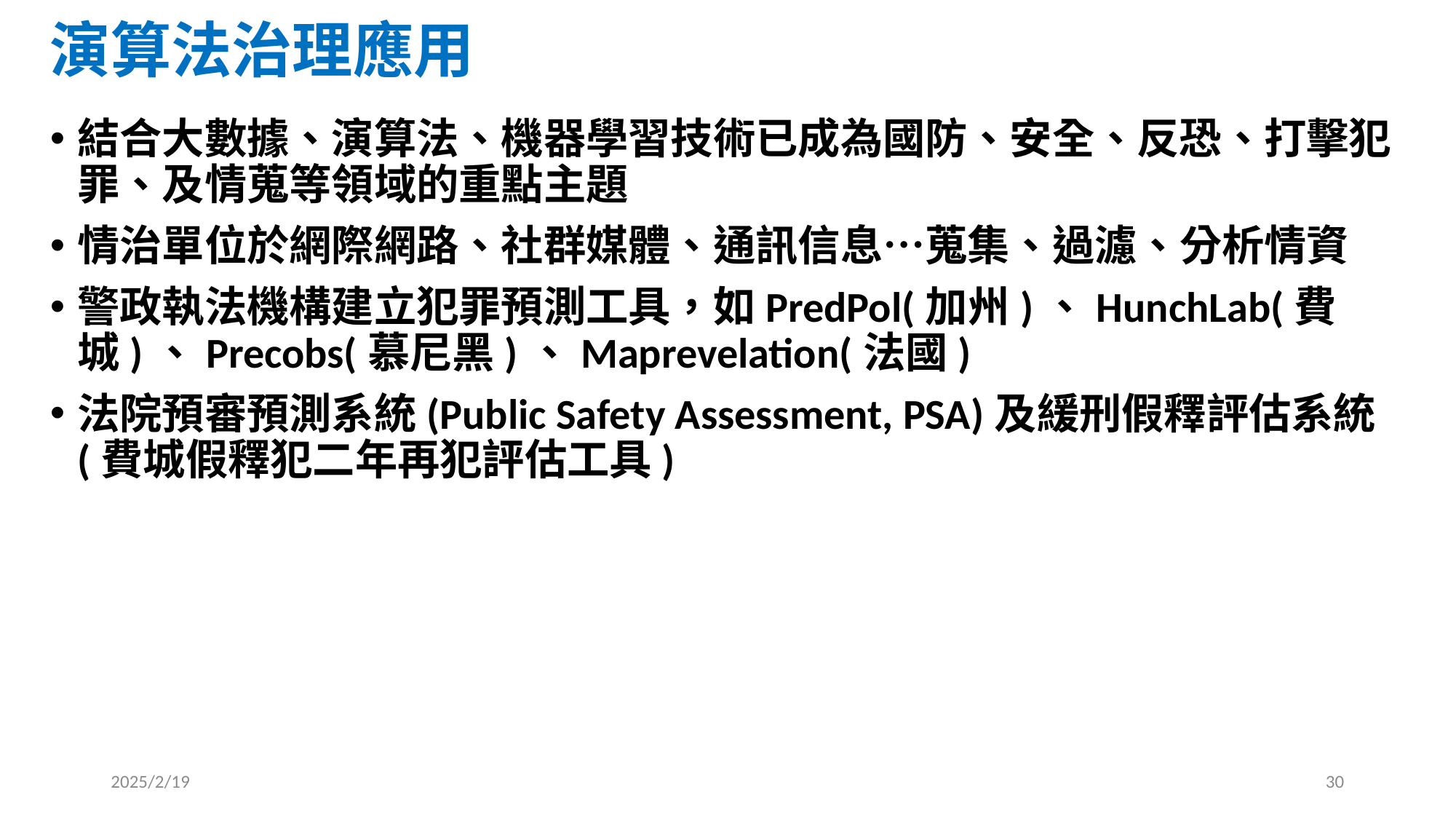

# 演算法治理應用
結合大數據、演算法、機器學習技術已成為國防、安全、反恐、打擊犯罪、及情蒐等領域的重點主題
情治單位於網際網路、社群媒體、通訊信息…蒐集、過濾、分析情資
警政執法機構建立犯罪預測工具，如PredPol(加州)、HunchLab(費城)、Precobs(慕尼黑)、Maprevelation(法國)
法院預審預測系統(Public Safety Assessment, PSA)及緩刑假釋評估系統(費城假釋犯二年再犯評估工具)

2025/2/19
30